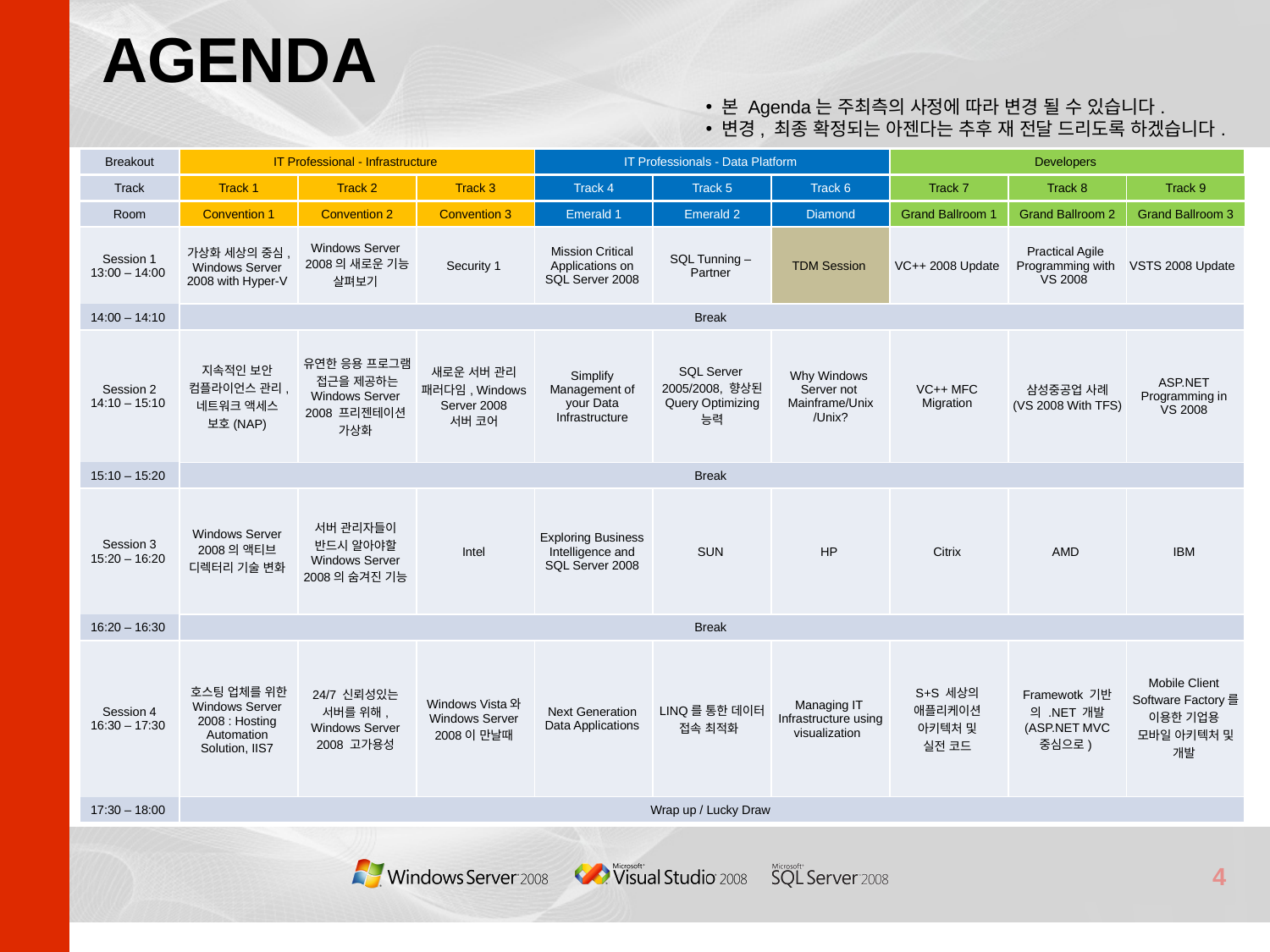

# AGENDA
 본 Agenda는 주최측의 사정에 따라 변경 될 수 있습니다.
 변경, 최종 확정되는 아젠다는 추후 재 전달 드리도록 하겠습니다.
| Breakout | IT Professional - Infrastructure |  |  | IT Professionals - Data Platform |  |  | Developers |  |  |
| --- | --- | --- | --- | --- | --- | --- | --- | --- | --- |
| Track | Track 1 | Track 2 | Track 3 | Track 4 | Track 5 | Track 6 | Track 7 | Track 8 | Track 9 |
| Room | Convention 1 | Convention 2 | Convention 3 | Emerald 1 | Emerald 2 | Diamond | Grand Ballroom 1 | Grand Ballroom 2 | Grand Ballroom 3 |
| Session 1 13:00 – 14:00 | 가상화 세상의 중심, Windows Server 2008 with Hyper-V | Windows Server 2008의 새로운 기능 살펴보기 | Security 1 | Mission Critical Applications on SQL Server 2008 | SQL Tunning – Partner | TDM Session | VC++ 2008 Update | Practical Agile Programming with VS 2008 | VSTS 2008 Update |
| 14:00 – 14:10 | Break |  |  |  |  |  |  |  |  |
| Session 2 14:10 – 15:10 | 지속적인 보안 컴플라이언스 관리, 네트워크 액세스 보호(NAP) | 유연한 응용 프로그램 접근을 제공하는 Windows Server 2008 프리젠테이션 가상화 | 새로운 서버 관리 패러다임, Windows Server 2008 서버 코어 | Simplify Management of your Data Infrastructure | SQL Server 2005/2008, 향상된 Query Optimizing 능력 | Why Windows Server not Mainframe/Unix /Unix? | VC++ MFC Migration | 삼성중공업 사례 (VS 2008 With TFS) | ASP.NET Programming in VS 2008 |
| 15:10 – 15:20 | Break |  |  |  |  |  |  |  |  |
| Session 3 15:20 – 16:20 | Windows Server 2008의 액티브 디렉터리 기술 변화 | 서버 관리자들이 반드시 알아야할 Windows Server 2008의 숨겨진 기능 | Intel | Exploring Business Intelligence and SQL Server 2008 | SUN | HP | Citrix | AMD | IBM |
| 16:20 – 16:30 | Break |  |  |  |  |  |  |  |  |
| Session 4 16:30 – 17:30 | 호스팅 업체를 위한 Windows Server 2008 : Hosting Automation Solution, IIS7 | 24/7 신뢰성있는 서버를 위해, Windows Server 2008 고가용성 | Windows Vista와 Windows Server 2008이 만날때 | Next Generation Data Applications | LINQ를 통한 데이터 접속 최적화 | Managing IT Infrastructure using visualization | S+S 세상의 애플리케이션 아키텍처 및 실전 코드 | Framewotk 기반의 .NET 개발 (ASP.NET MVC 중심으로) | Mobile Client Software Factory를 이용한 기업용 모바일 아키텍처 및 개발 |
| 17:30 – 18:00 | Wrap up / Lucky Draw |  |  |  |  |  |  |  |  |
4